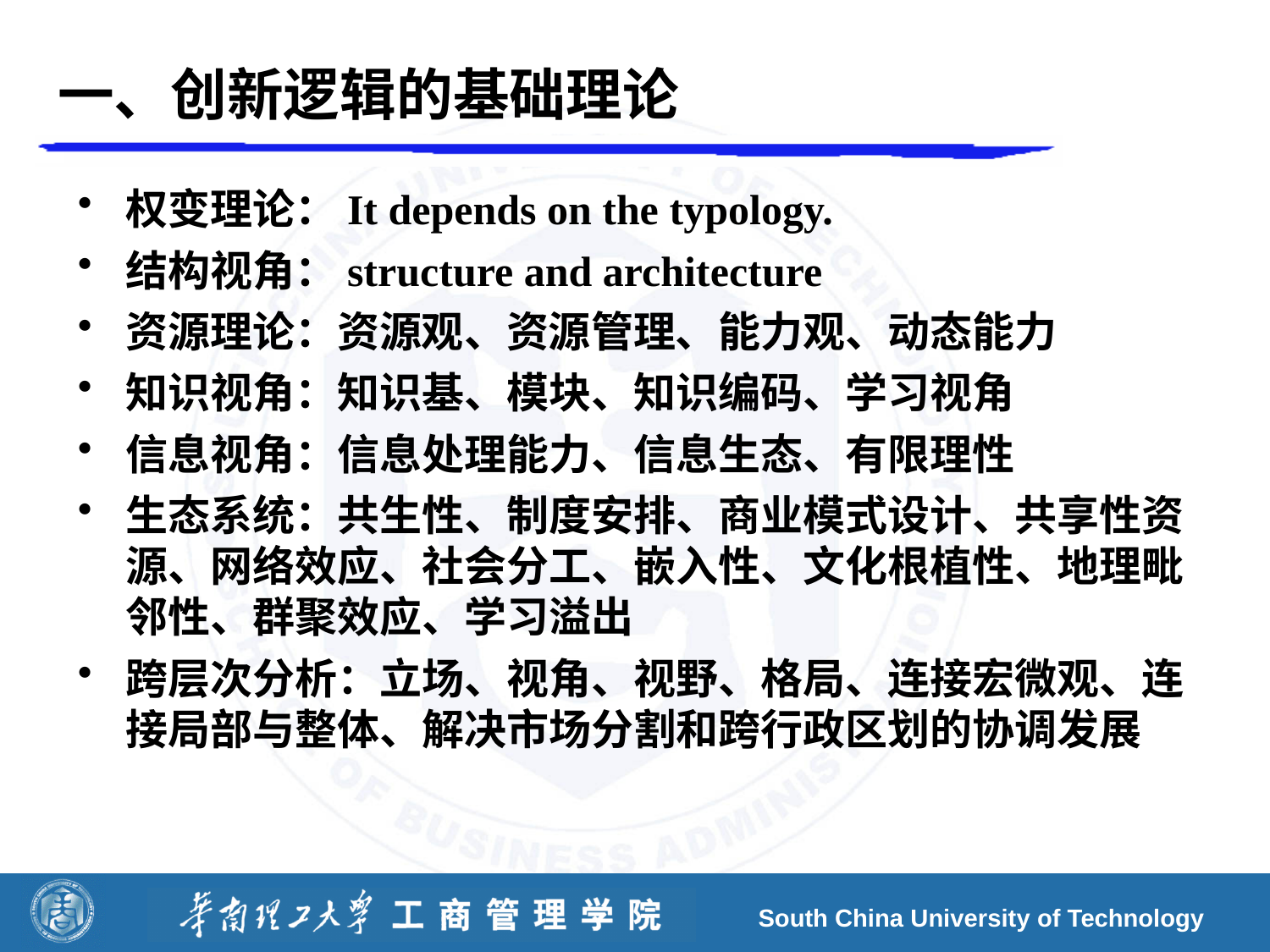

# 一、创新逻辑的基础理论
权变理论：It depends on the typology.
结构视角：structure and architecture
资源理论：资源观、资源管理、能力观、动态能力
知识视角：知识基、模块、知识编码、学习视角
信息视角：信息处理能力、信息生态、有限理性
生态系统：共生性、制度安排、商业模式设计、共享性资源、网络效应、社会分工、嵌入性、文化根植性、地理毗邻性、群聚效应、学习溢出
跨层次分析：立场、视角、视野、格局、连接宏微观、连接局部与整体、解决市场分割和跨行政区划的协调发展

South China University of Technology